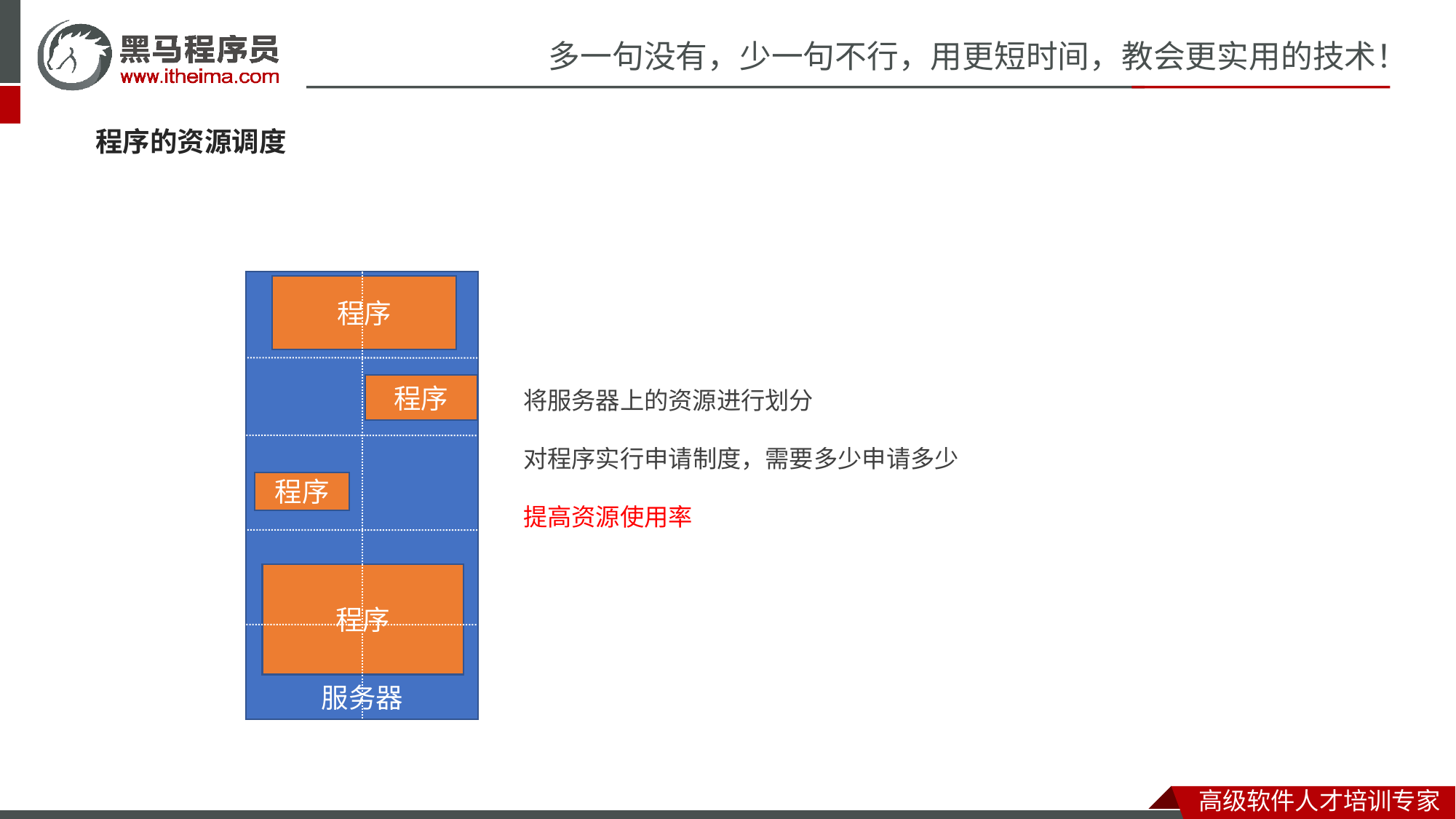

程序的资源调度
服务器
程序
程序
将服务器上的资源进行划分

对程序实行申请制度，需要多少申请多少

提高资源使用率
程序
程序